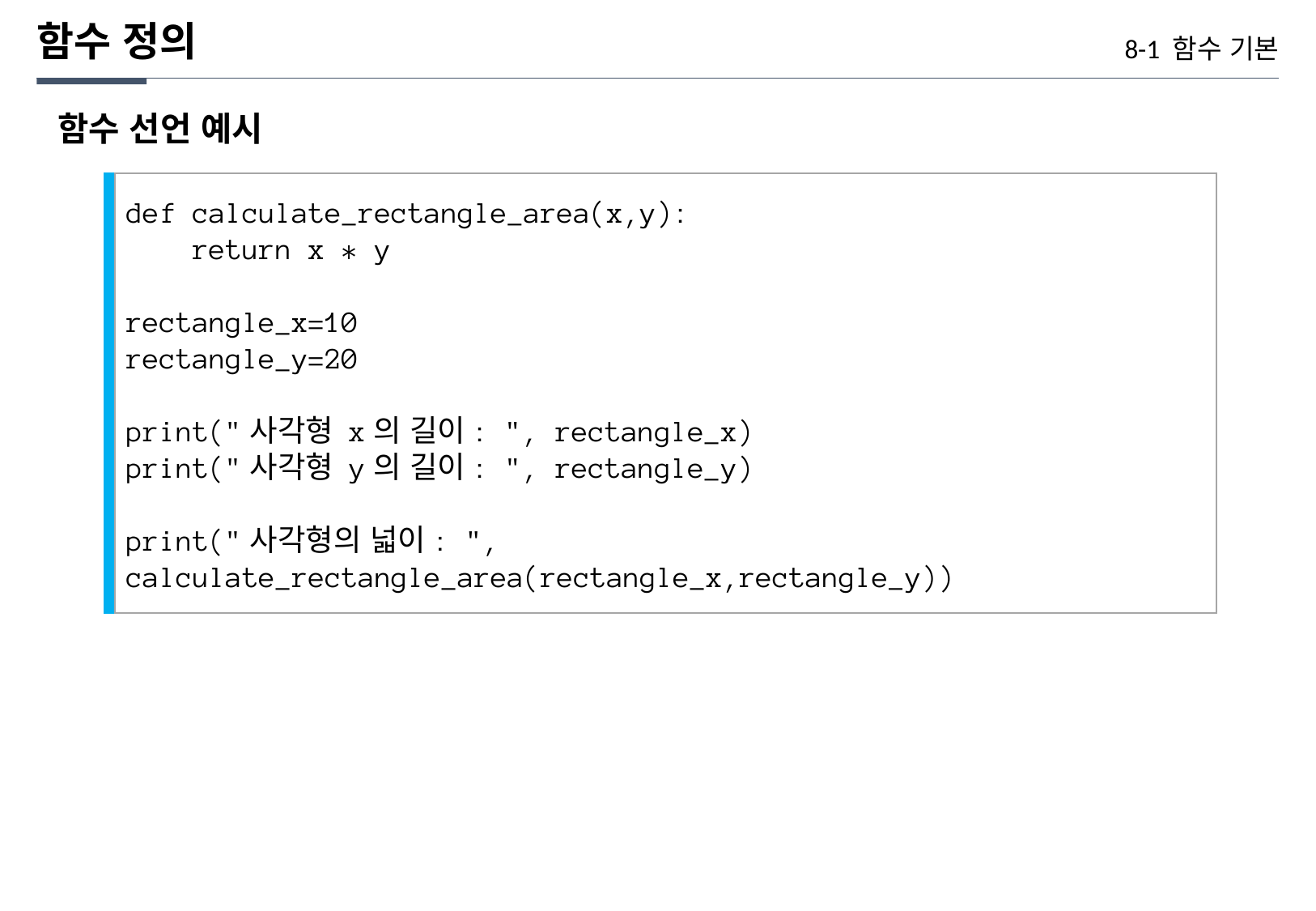

함수 정의
8-1 함수 기본
함수 선언 예시

def calculate_rectangle_area(x,y):
    return x * y

rectangle_x=10
rectangle_y=20

print("사각형 x의 길이: ", rectangle_x)
print("사각형 y의 길이: ", rectangle_y)

print("사각형의 넓이: ", calculate_rectangle_area(rectangle_x,rectangle_y))